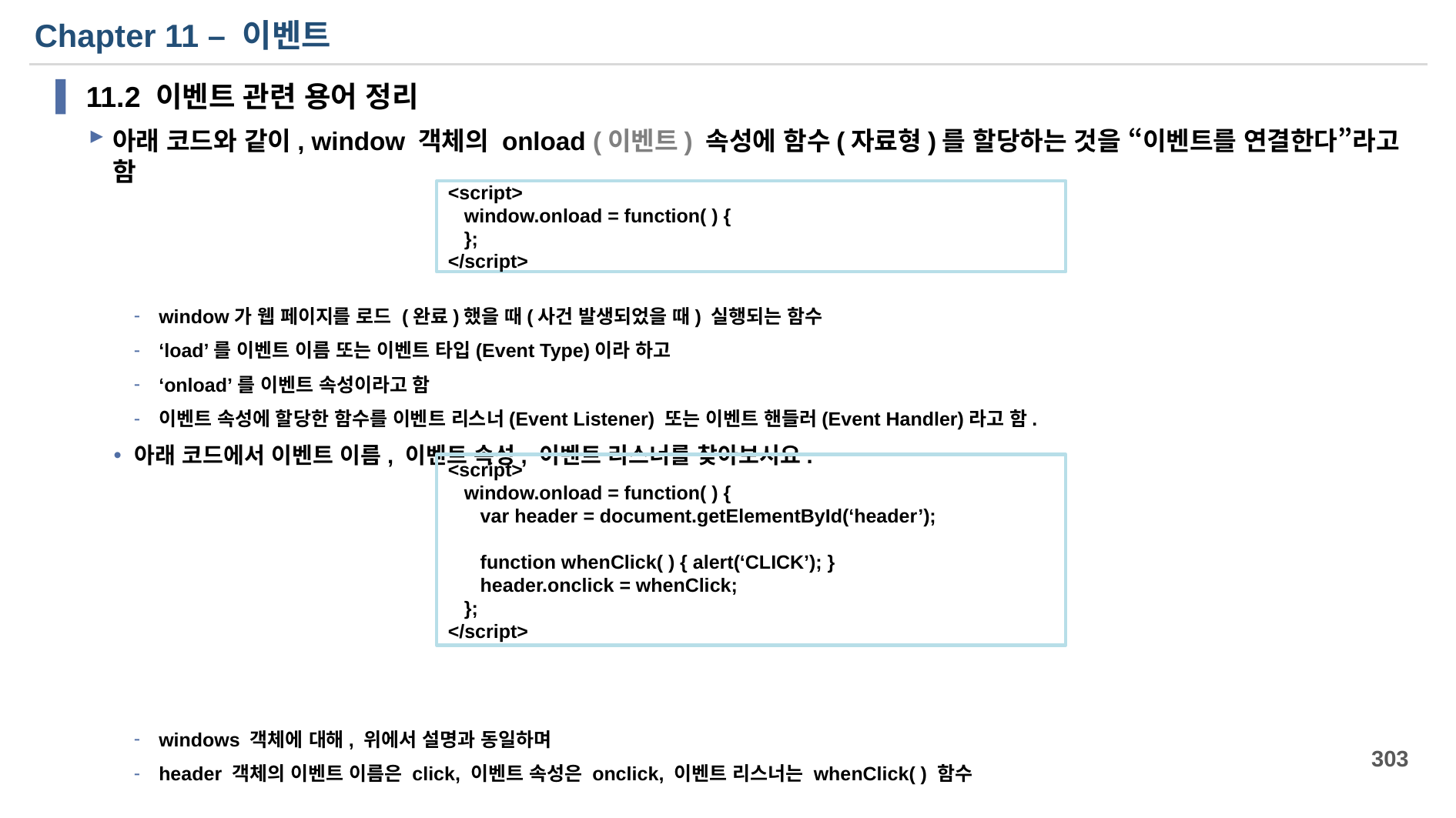

# Chapter 11 – 이벤트
11.2 이벤트 관련 용어 정리
아래 코드와 같이, window 객체의 onload (이벤트) 속성에 함수(자료형)를 할당하는 것을 “이벤트를 연결한다”라고 함

window가 웹 페이지를 로드 (완료)했을 때(사건 발생되었을 때) 실행되는 함수
‘load’를 이벤트 이름 또는 이벤트 타입(Event Type)이라 하고
‘onload’를 이벤트 속성이라고 함
이벤트 속성에 할당한 함수를 이벤트 리스너(Event Listener) 또는 이벤트 핸들러(Event Handler)라고 함.
아래 코드에서 이벤트 이름, 이벤트 속성, 이벤트 리스너를 찾아보시요.

windows 객체에 대해, 위에서 설명과 동일하며
header 객체의 이벤트 이름은 click, 이벤트 속성은 onclick, 이벤트 리스너는 whenClick( ) 함수

<script>
   window.onload = function( ) {
   };
</script>
<script>
   window.onload = function( ) {
      var header = document.getElementById(‘header’);

      function whenClick( ) { alert(‘CLICK’); }
      header.onclick = whenClick;
   };
</script>
303